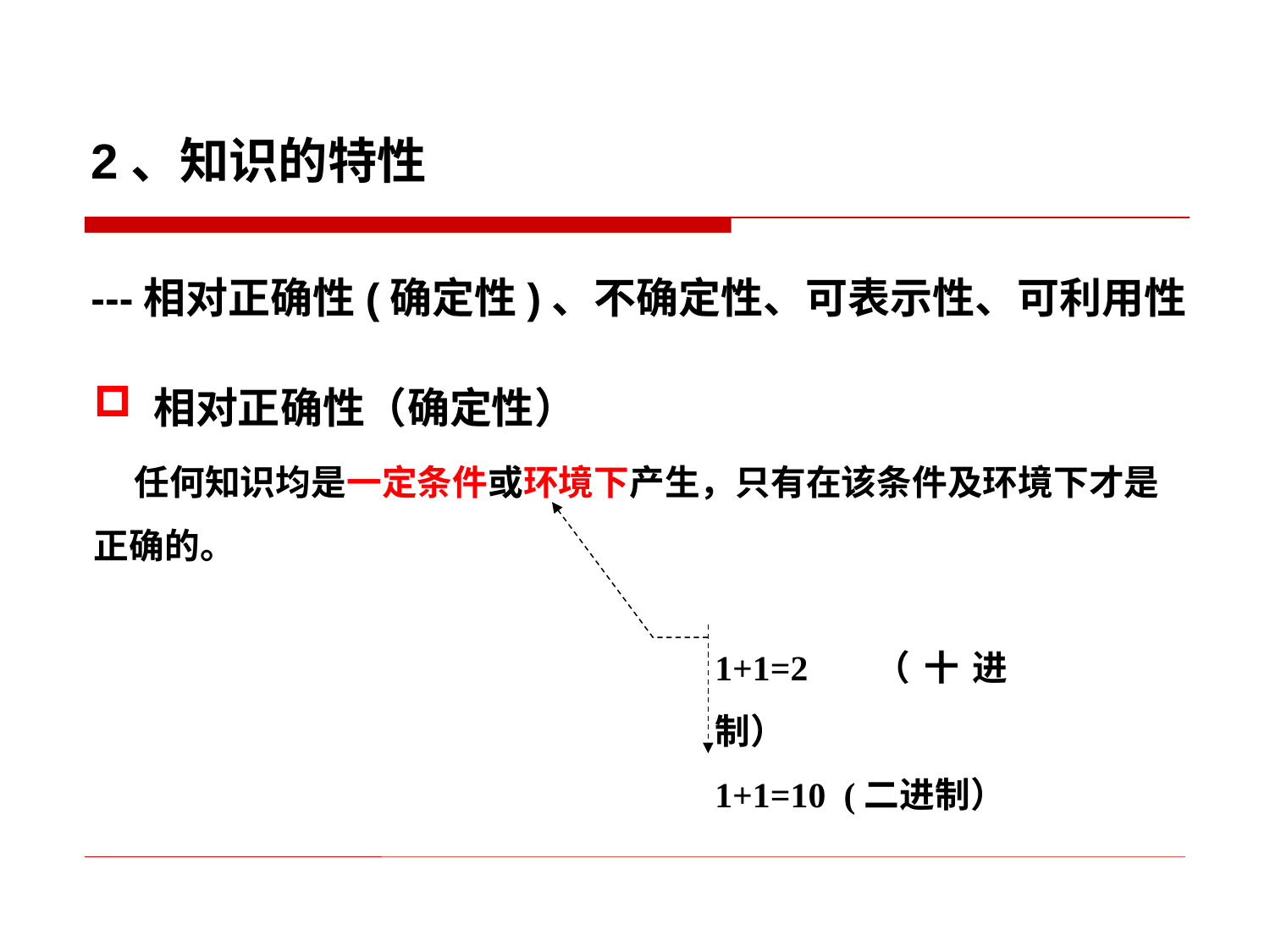

2、知识的特性
---相对正确性(确定性)、不确定性、可表示性、可利用性
 相对正确性（确定性）
    任何知识均是一定条件或环境下产生，只有在该条件及环境下才是正确的。
1+1=2  （十进制）
1+1=10  (二进制）